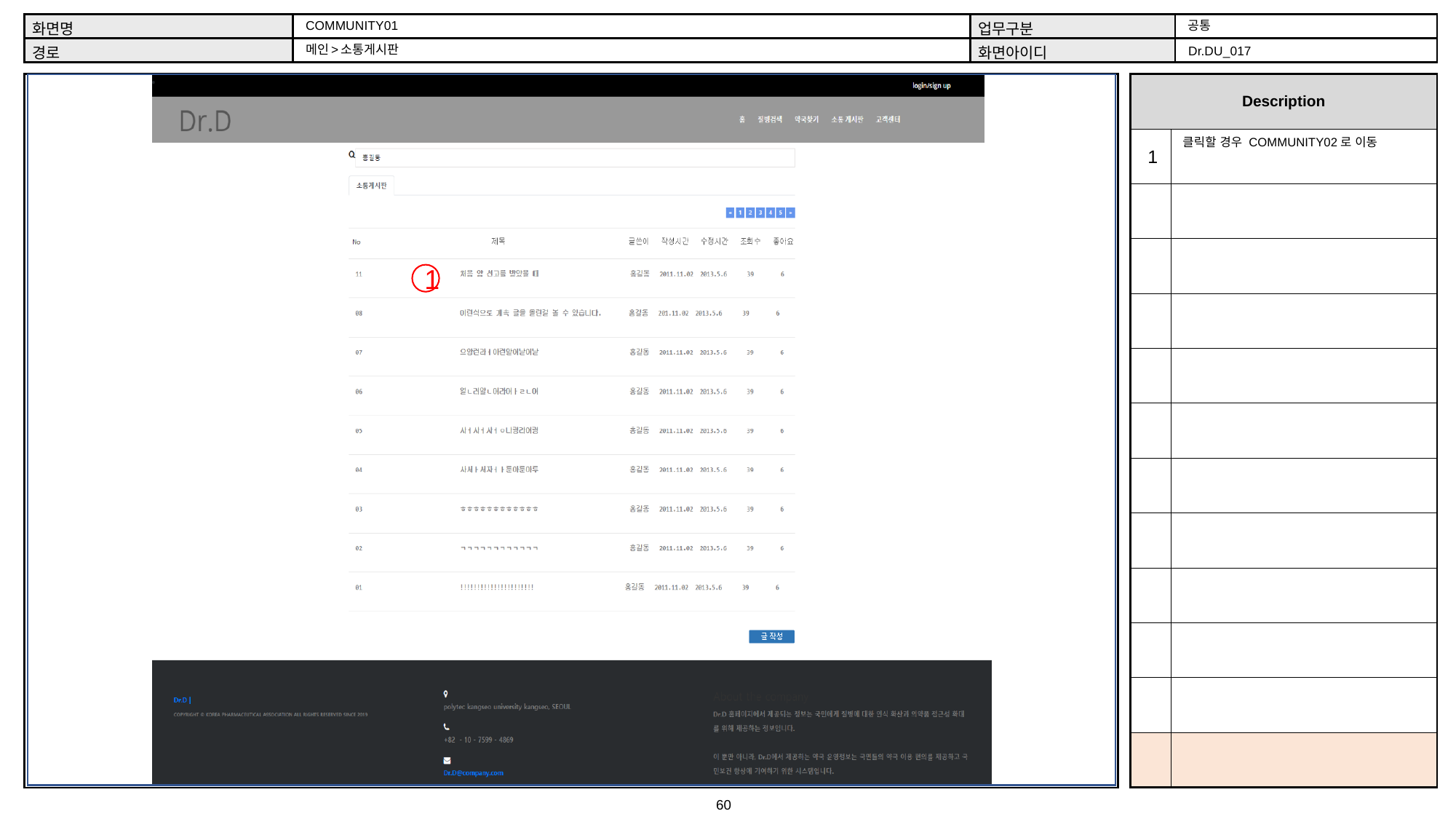

공통
COMMUNITY01
메인>소통게시판
Dr.DU_017

클릭할 경우 COMMUNITY02로 이동
1
1